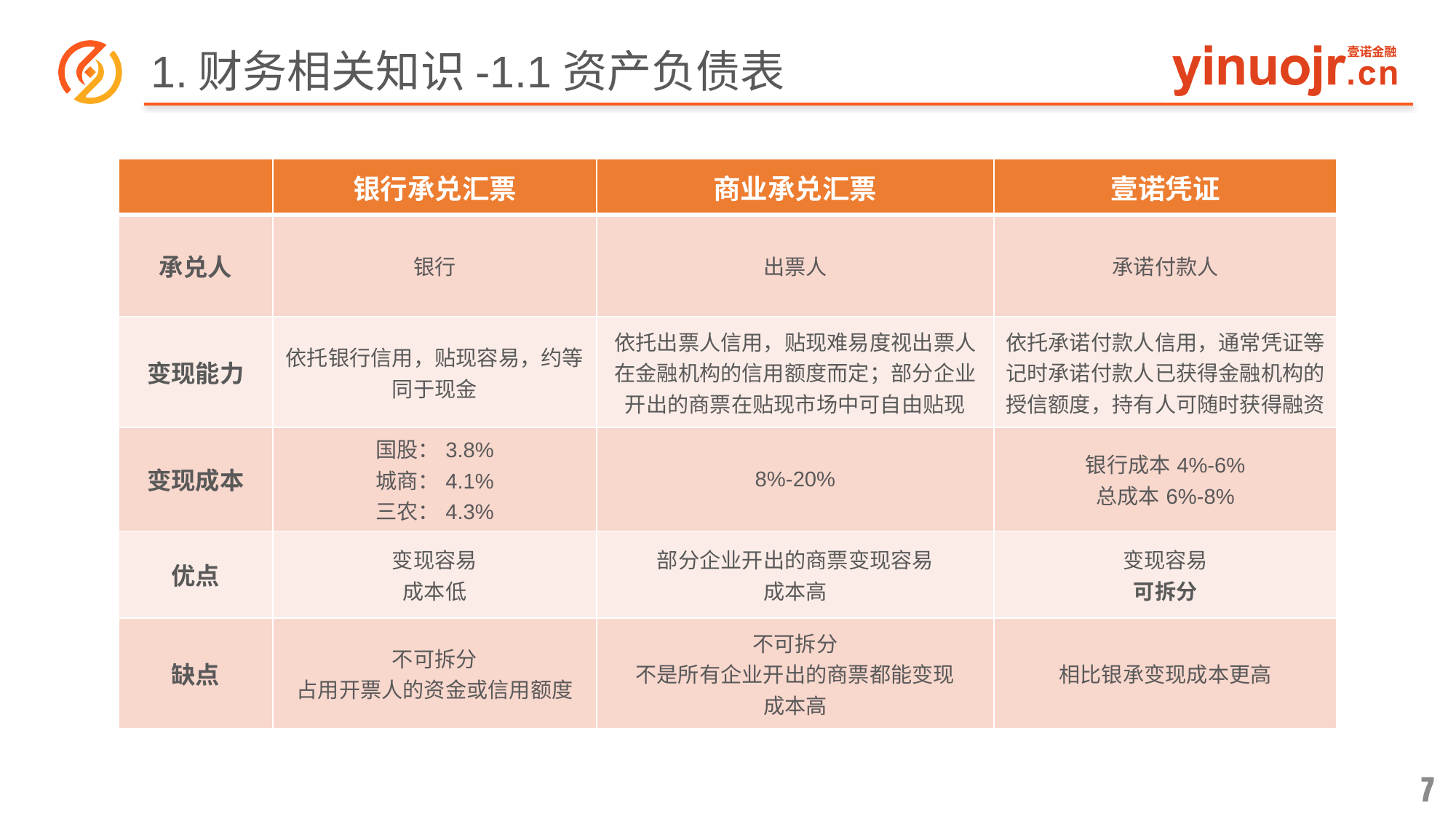

1.财务相关知识-1.1资产负债表
|  | 银行承兑汇票 | 商业承兑汇票 | 壹诺凭证 |
| --- | --- | --- | --- |
| 承兑人 | 银行 | 出票人 | 承诺付款人 |
| 变现能力 | 依托银行信用，贴现容易，约等同于现金 | 依托出票人信用，贴现难易度视出票人在金融机构的信用额度而定；部分企业开出的商票在贴现市场中可自由贴现 | 依托承诺付款人信用，通常凭证等记时承诺付款人已获得金融机构的授信额度，持有人可随时获得融资 |
| 变现成本 | 国股：3.8% 城商：4.1% 三农：4.3% | 8%-20% | 银行成本4%-6% 总成本6%-8% |
| 优点 | 变现容易 成本低 | 部分企业开出的商票变现容易 成本高 | 变现容易 可拆分 |
| 缺点 | 不可拆分 占用开票人的资金或信用额度 | 不可拆分 不是所有企业开出的商票都能变现 成本高 | 相比银承变现成本更高 |
7